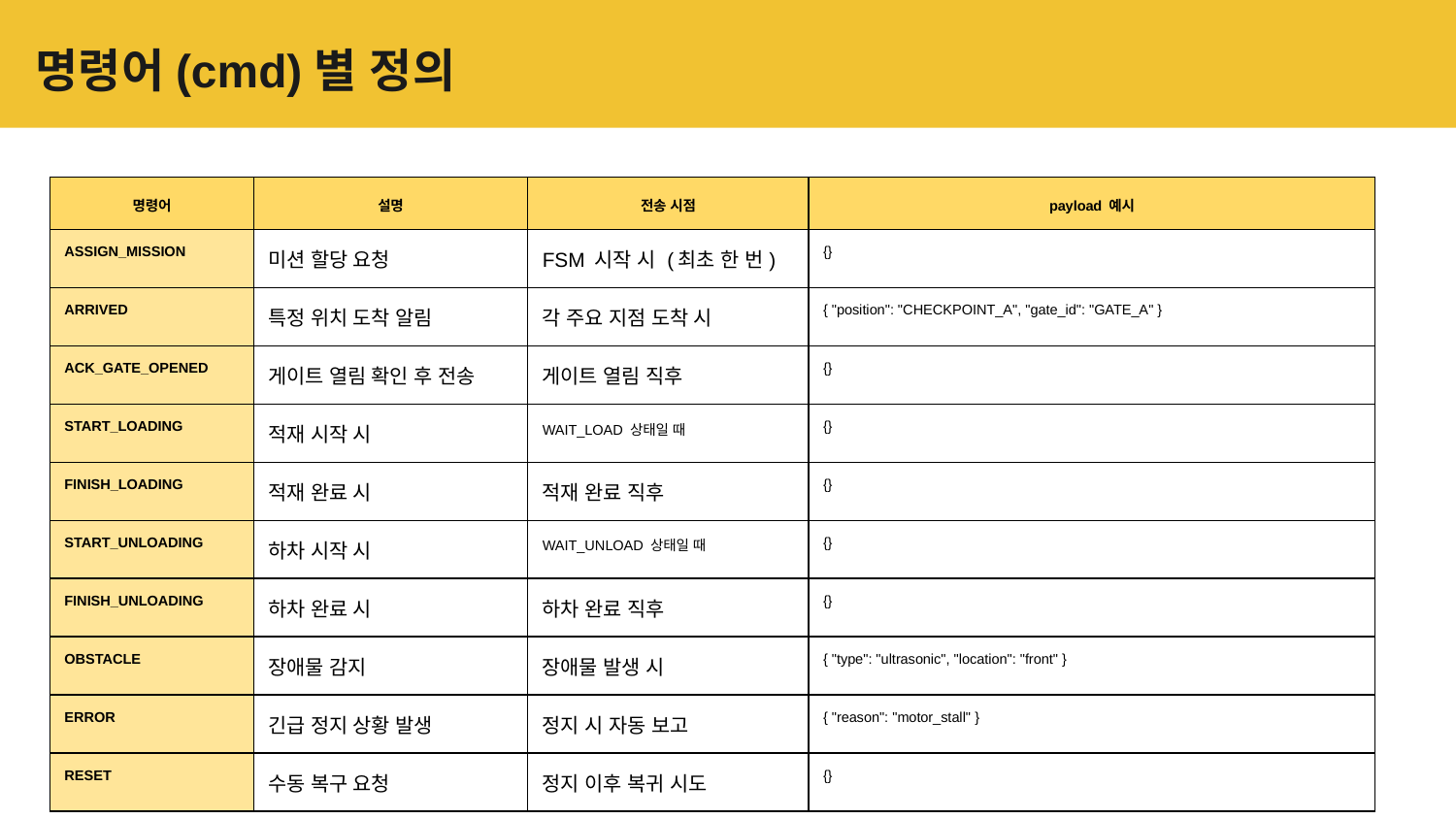

# 명령어(cmd)별 정의
| 명령어 | 설명 | 전송 시점 | payload 예시 |
| --- | --- | --- | --- |
| ASSIGN\_MISSION | 미션 할당 요청 | FSM 시작 시 (최초 한 번) | {} |
| ARRIVED | 특정 위치 도착 알림 | 각 주요 지점 도착 시 | { "position": "CHECKPOINT\_A", "gate\_id": "GATE\_A" } |
| ACK\_GATE\_OPENED | 게이트 열림 확인 후 전송 | 게이트 열림 직후 | {} |
| START\_LOADING | 적재 시작 시 | WAIT\_LOAD 상태일 때 | {} |
| FINISH\_LOADING | 적재 완료 시 | 적재 완료 직후 | {} |
| START\_UNLOADING | 하차 시작 시 | WAIT\_UNLOAD 상태일 때 | {} |
| FINISH\_UNLOADING | 하차 완료 시 | 하차 완료 직후 | {} |
| OBSTACLE | 장애물 감지 | 장애물 발생 시 | { "type": "ultrasonic", "location": "front" } |
| ERROR | 긴급 정지 상황 발생 | 정지 시 자동 보고 | { "reason": "motor\_stall" } |
| RESET | 수동 복구 요청 | 정지 이후 복귀 시도 | {} |